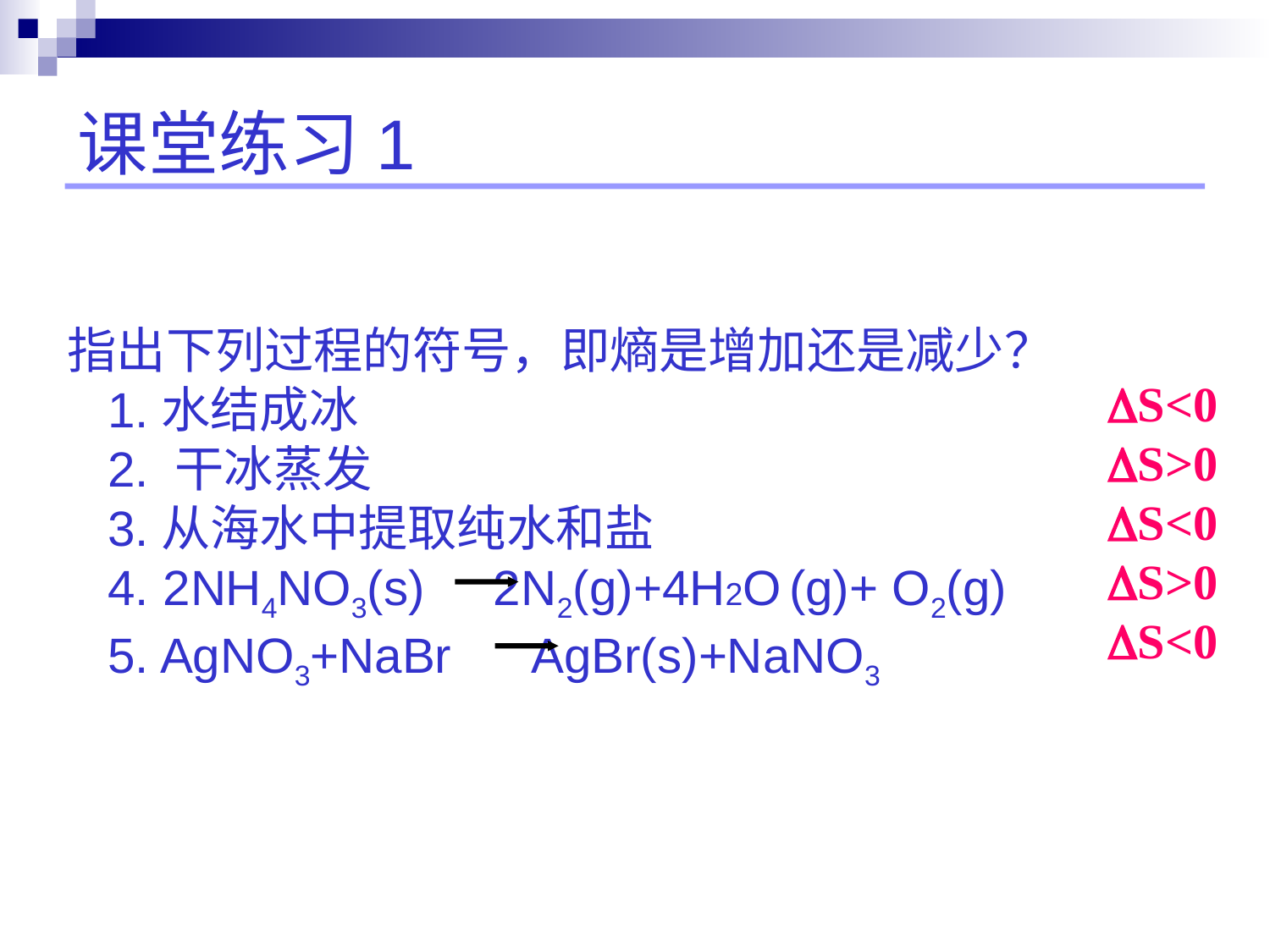

课堂练习1

 指出下列过程的符号，即熵是增加还是减少？
1.水结成冰
2. 干冰蒸发
3.从海水中提取纯水和盐
4. 2NH4NO3(s)     2N2(g)+4H2O (g)+ O2(g)
5. AgNO3+NaBr      AgBr(s)+NaNO3

ΔS<0
ΔS>0
ΔS<0
ΔS>0
ΔS<0